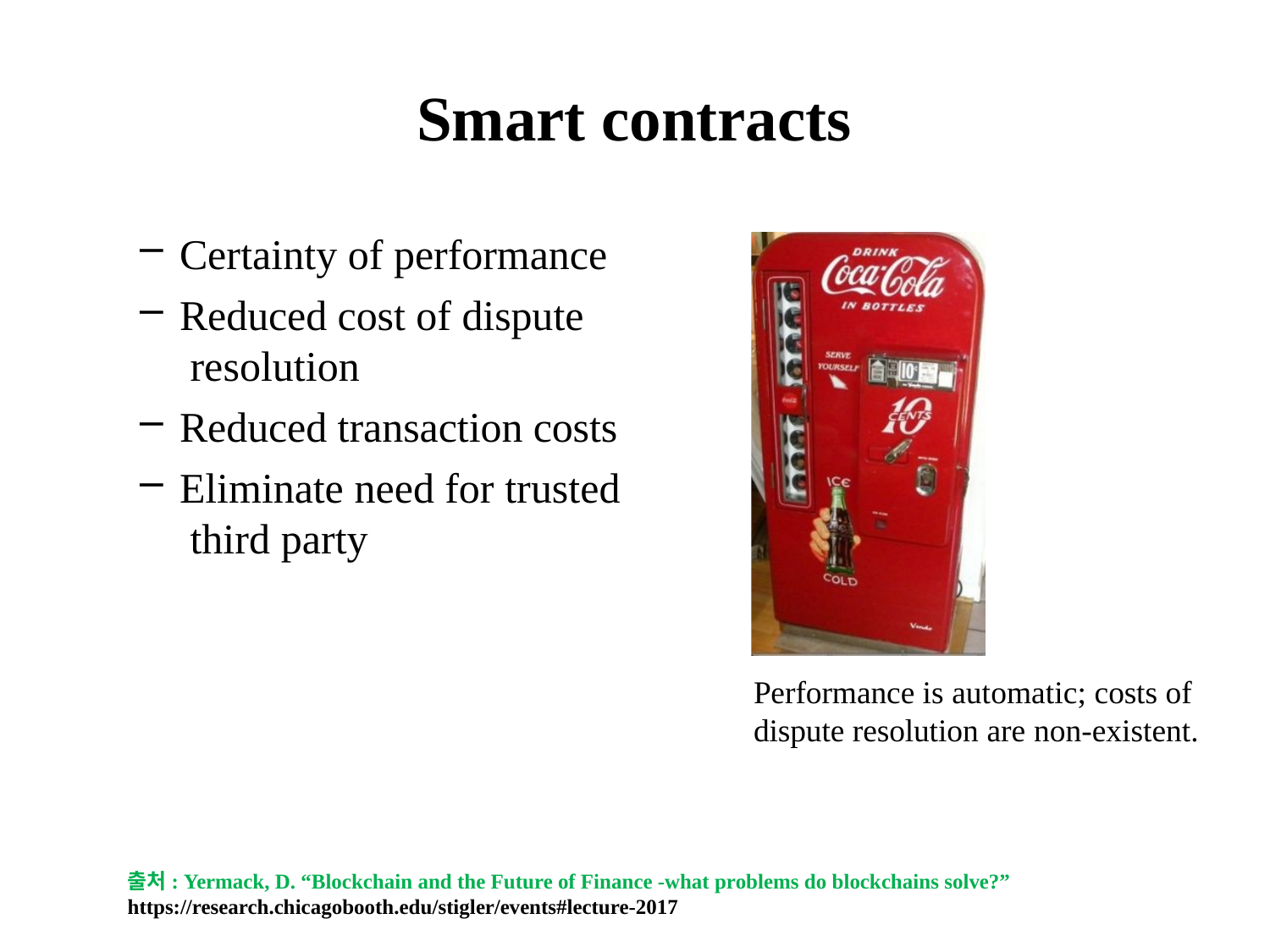

# Smart contracts
Certainty of performance
Reduced cost of dispute  resolution
Reduced transaction costs
Eliminate need for trusted  third party

Performance is automatic; costs of  dispute resolution are non-existent.
출처: Yermack, D. “Blockchain and the Future of Finance -what problems do blockchains solve?” https://research.chicagobooth.edu/stigler/events#lecture-2017